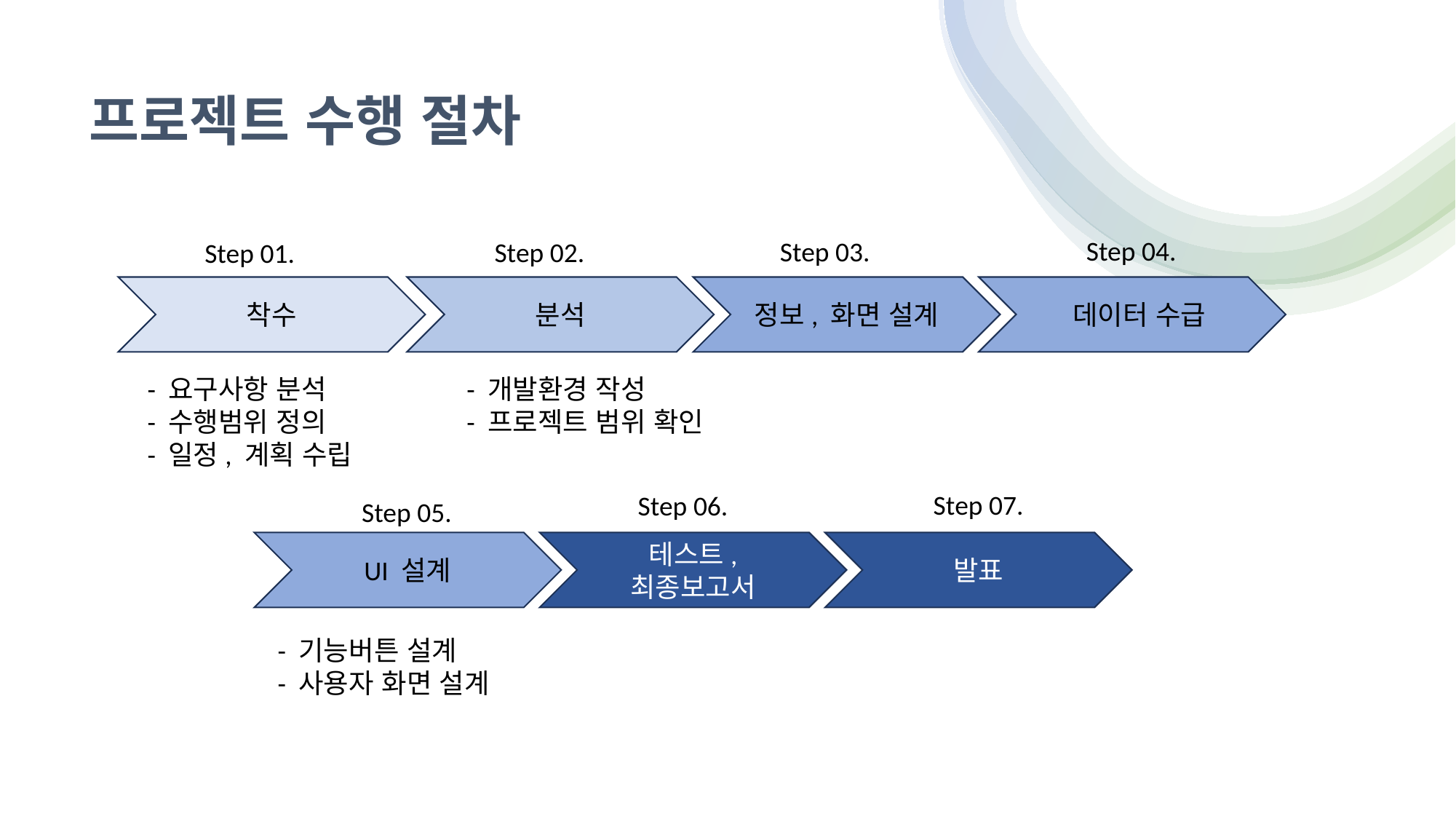

# 프로젝트 수행 절차
Step 04.
Step 03.
Step 02.
Step 01.
착수
분석
정보, 화면 설계
 데이터 수급
- 요구사항 분석
- 수행범위 정의
- 일정, 계획 수립
- 개발환경 작성
- 프로젝트 범위 확인
Step 07.
Step 06.
Step 05.
UI 설계
테스트, 최종보고서
발표
- 기능버튼 설계
- 사용자 화면 설계